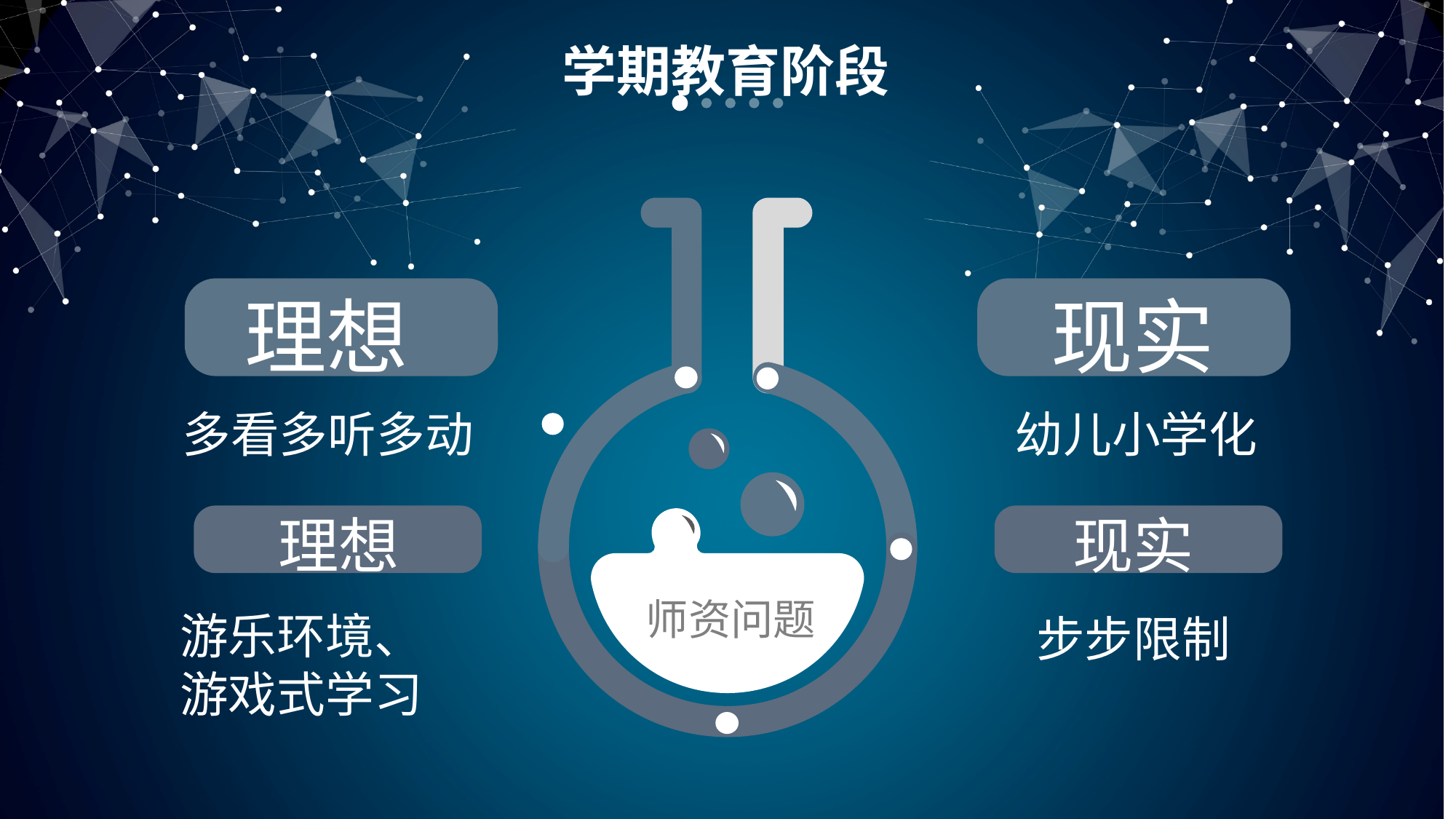

学期教育阶段

理想
现实

幼儿小学化
多看多听多动

理想
现实

师资问题
游乐环境、
游戏式学习
步步限制